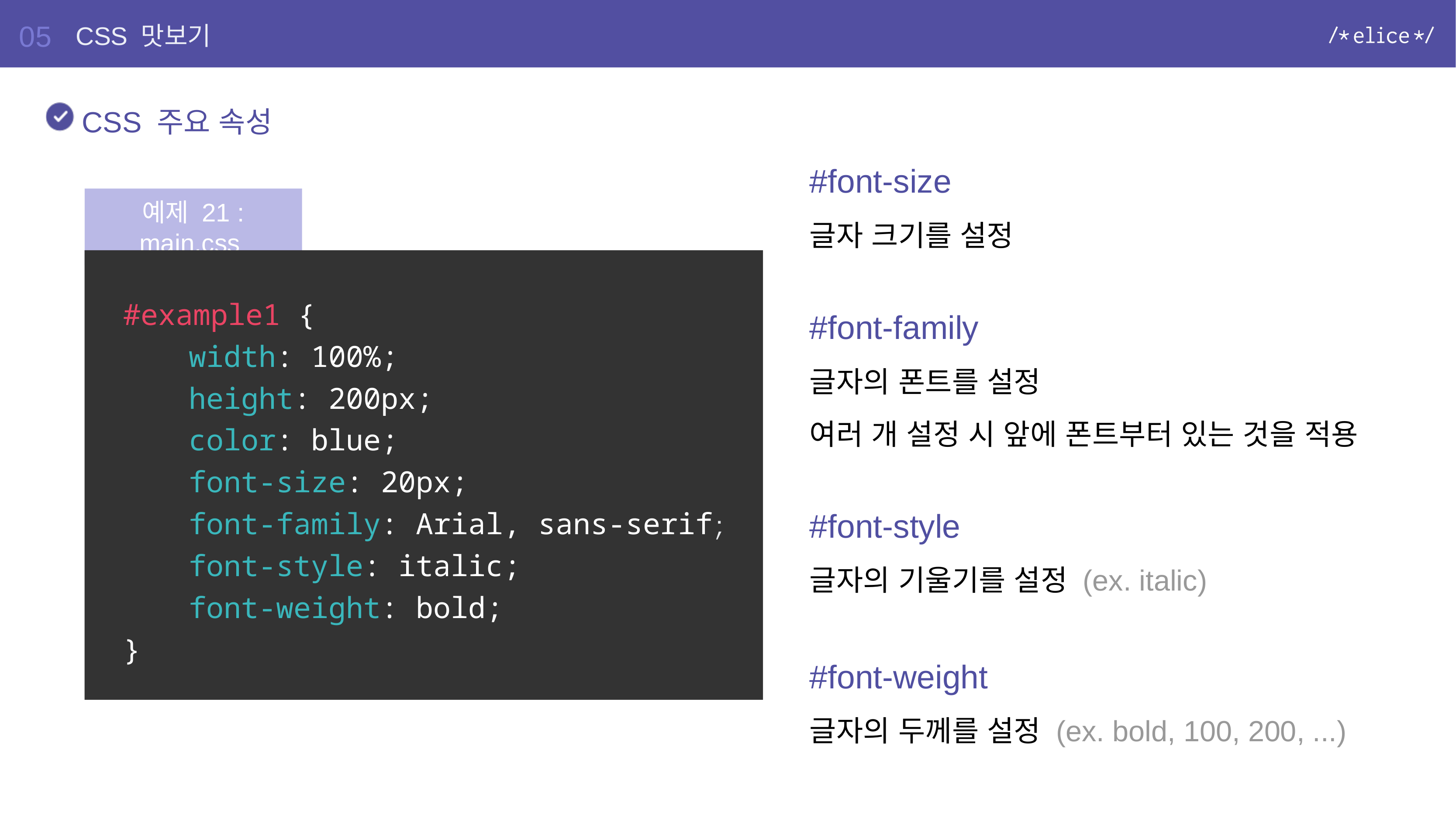

05
CSS 맛보기
CSS 주요 속성
#font-size
글자 크기를 설정

#font-family
글자의 폰트를 설정
여러 개 설정 시 앞에 폰트부터 있는 것을 적용

#font-style
글자의 기울기를 설정 (ex. italic)

#font-weight
글자의 두께를 설정 (ex. bold, 100, 200, ...)

예제 21 : main.css
#example1 {
	width: 100%;
	height: 200px;
	color: blue;
	font-size: 20px;
	font-family: Arial, sans-serif;
	font-style: italic;
	font-weight: bold;
}